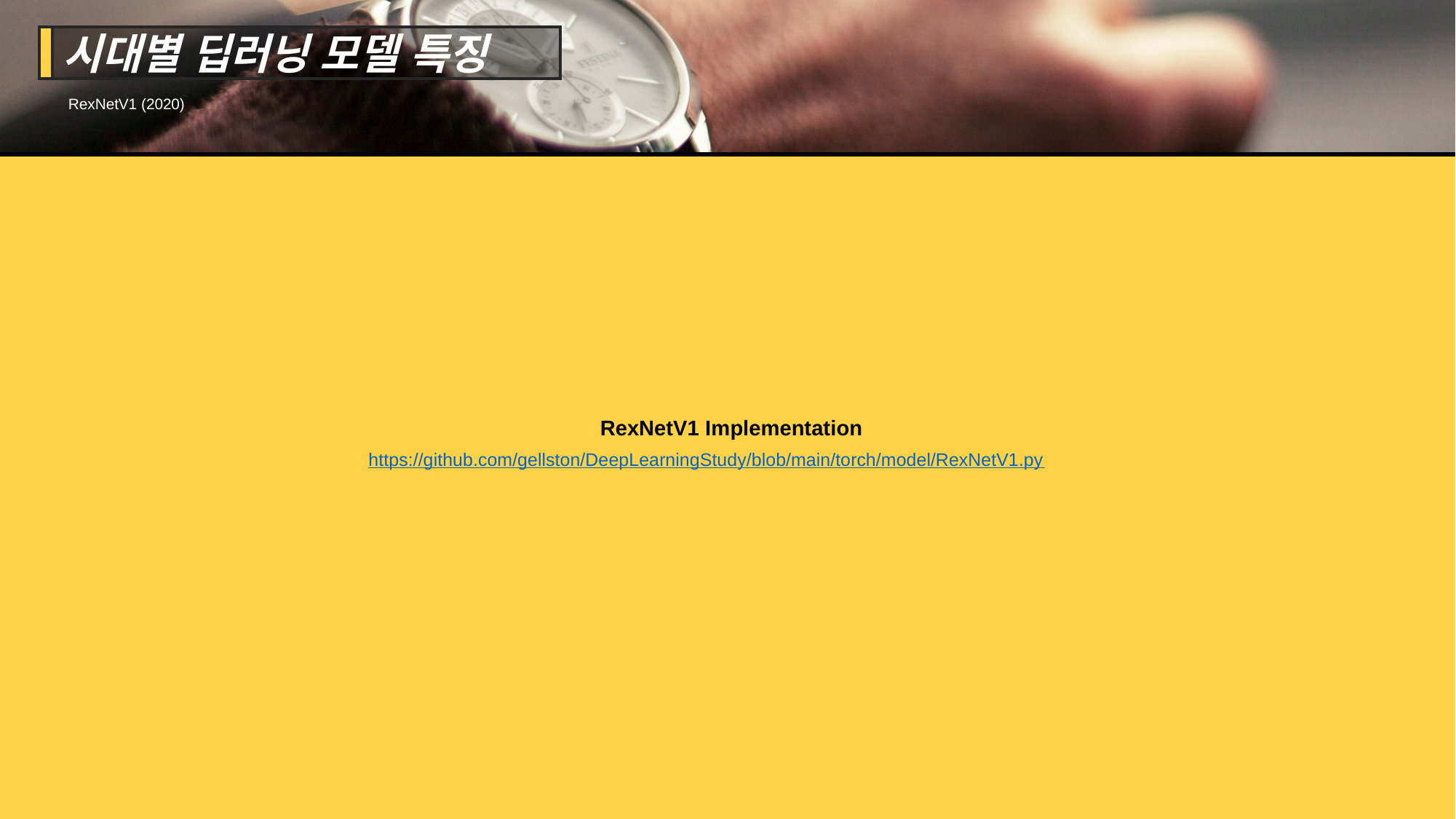

시대별 딥러닝 모델 특징
RexNetV1 (2020)
RexNetV1 Implementation
https://github.com/gellston/DeepLearningStudy/blob/main/torch/model/RexNetV1.py